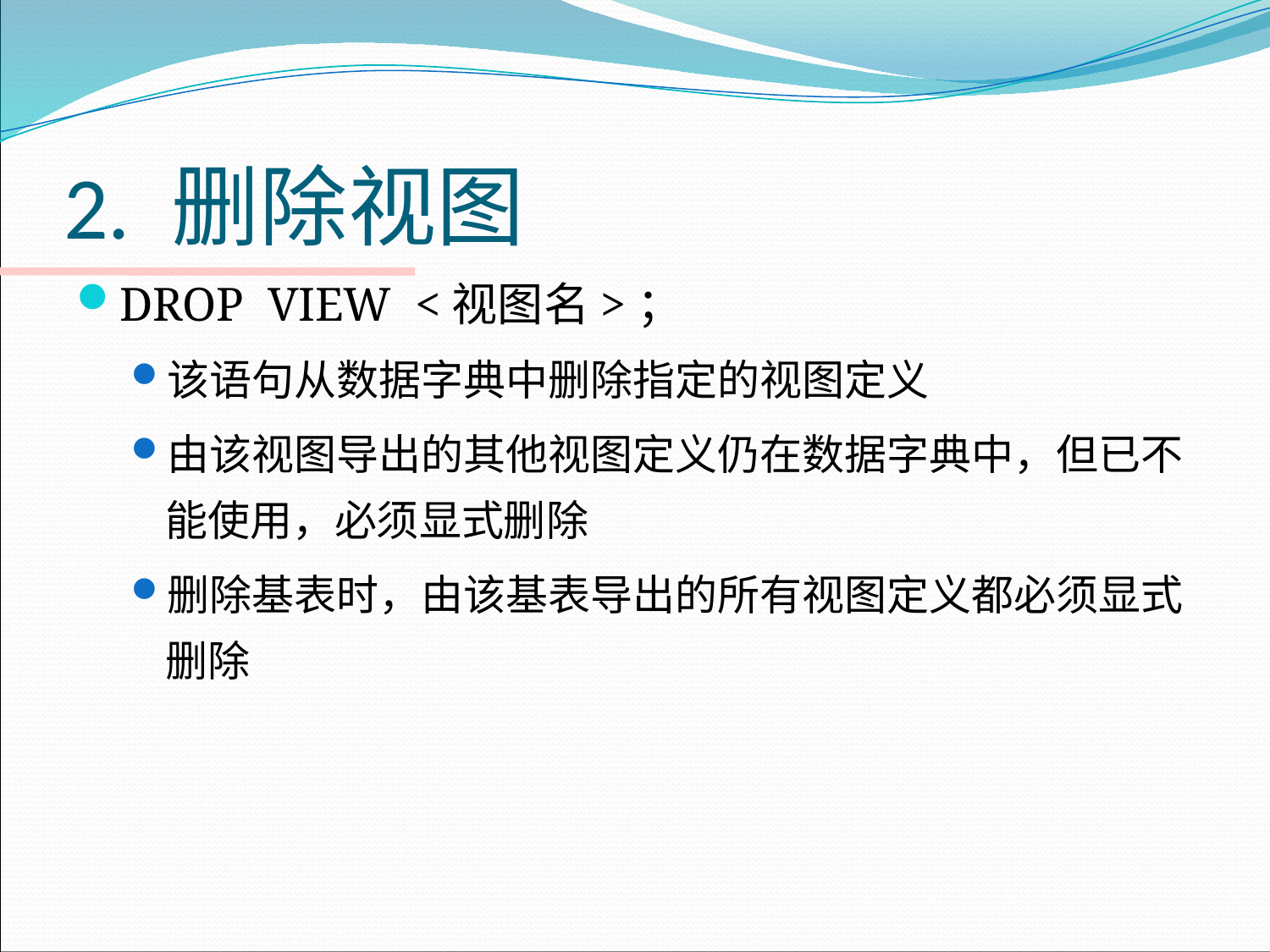

# 2. 删除视图
DROP  VIEW  <视图名>；
该语句从数据字典中删除指定的视图定义
由该视图导出的其他视图定义仍在数据字典中，但已不能使用，必须显式删除
删除基表时，由该基表导出的所有视图定义都必须显式删除

384